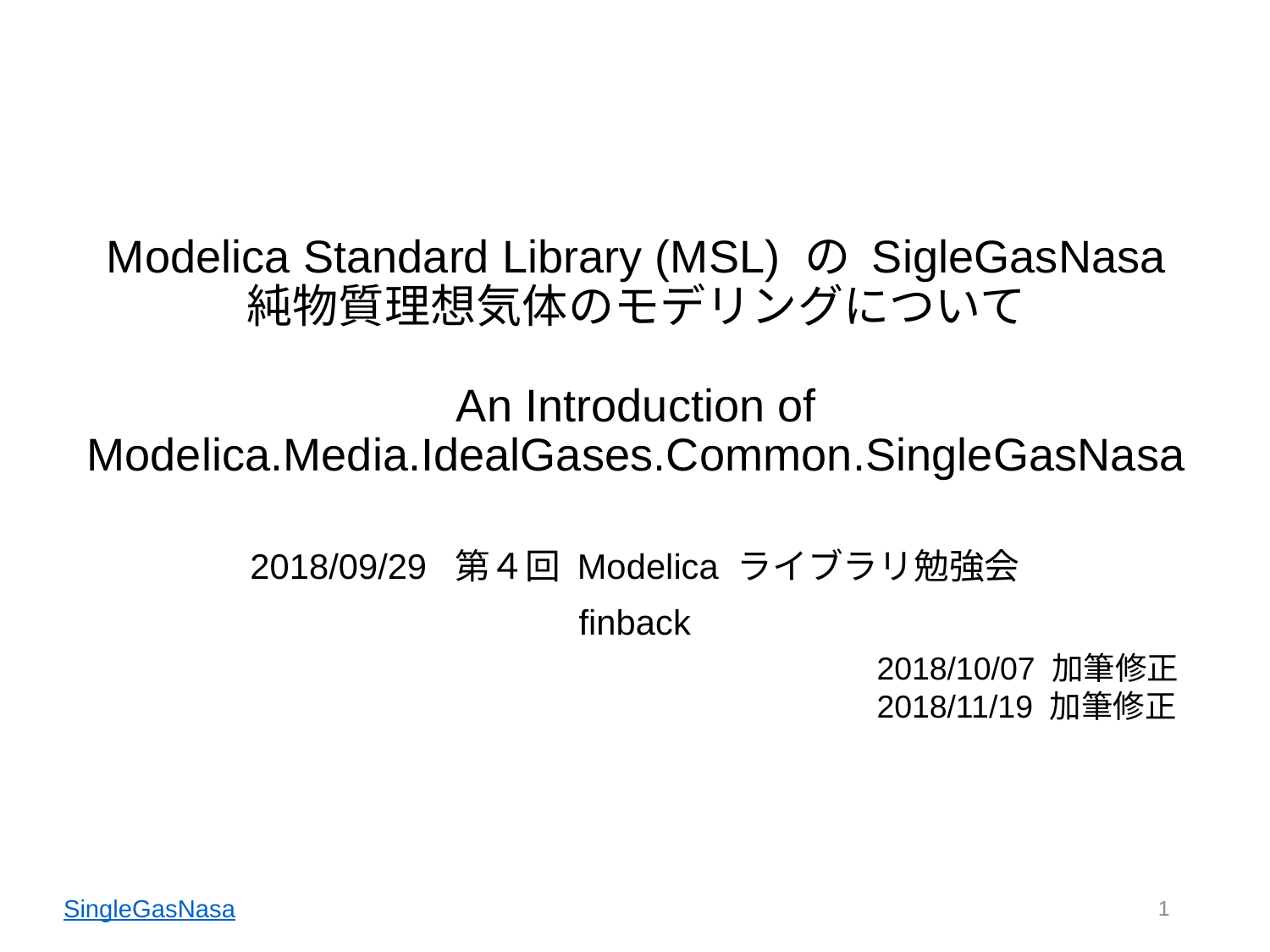

# Modelica Standard Library (MSL) の SigleGasNasa 純物質理想気体のモデリングについて An Introduction of Modelica.Media.IdealGases.Common.SingleGasNasa
2018/09/29  第４回 Modelica ライブラリ勉強会
finback

2018/10/07 加筆修正
2018/11/19 加筆修正
1
SingleGasNasa